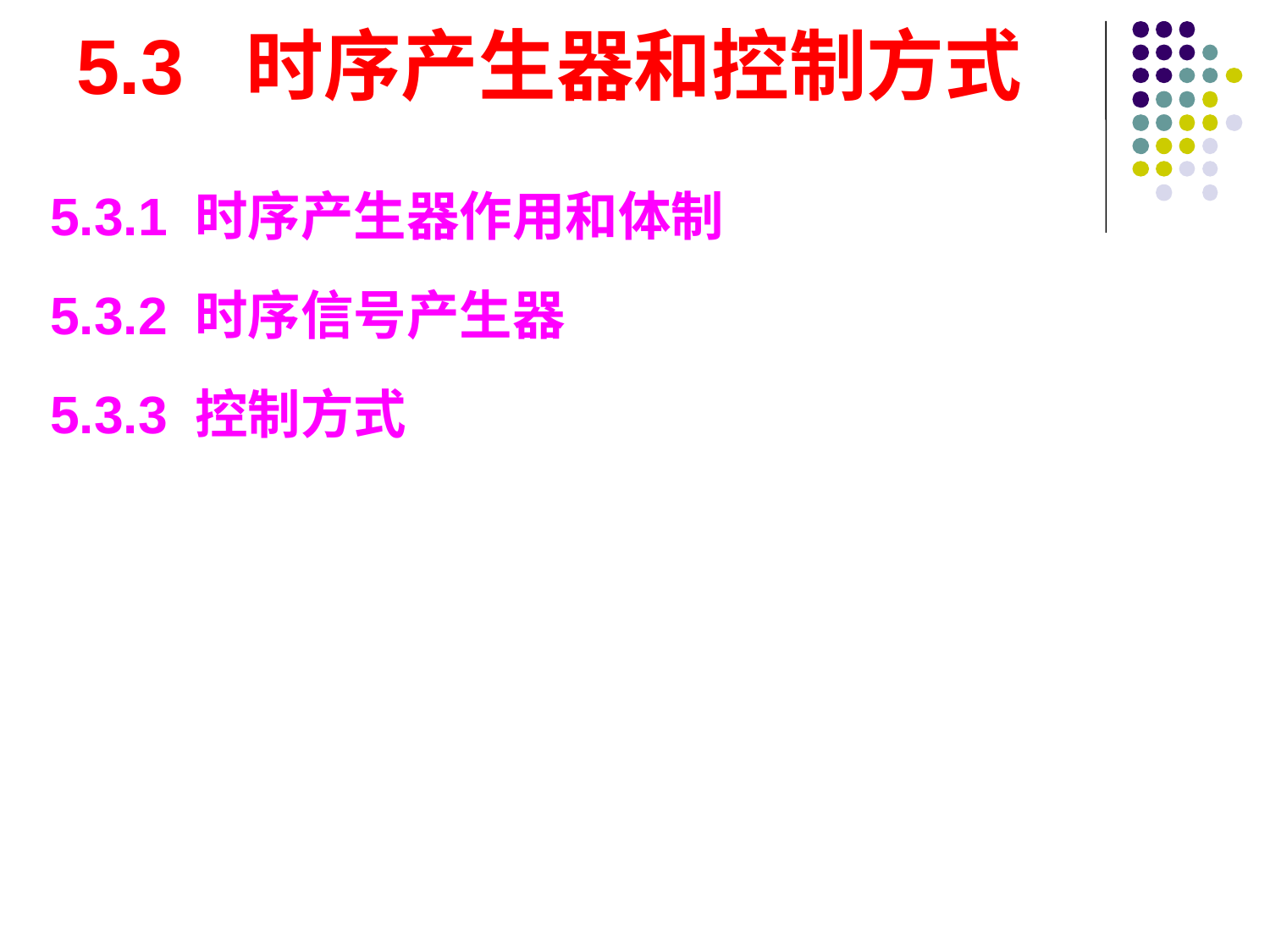

# 5.3  时序产生器和控制方式
5.3.1 时序产生器作用和体制
5.3.2 时序信号产生器
5.3.3 控制方式
31